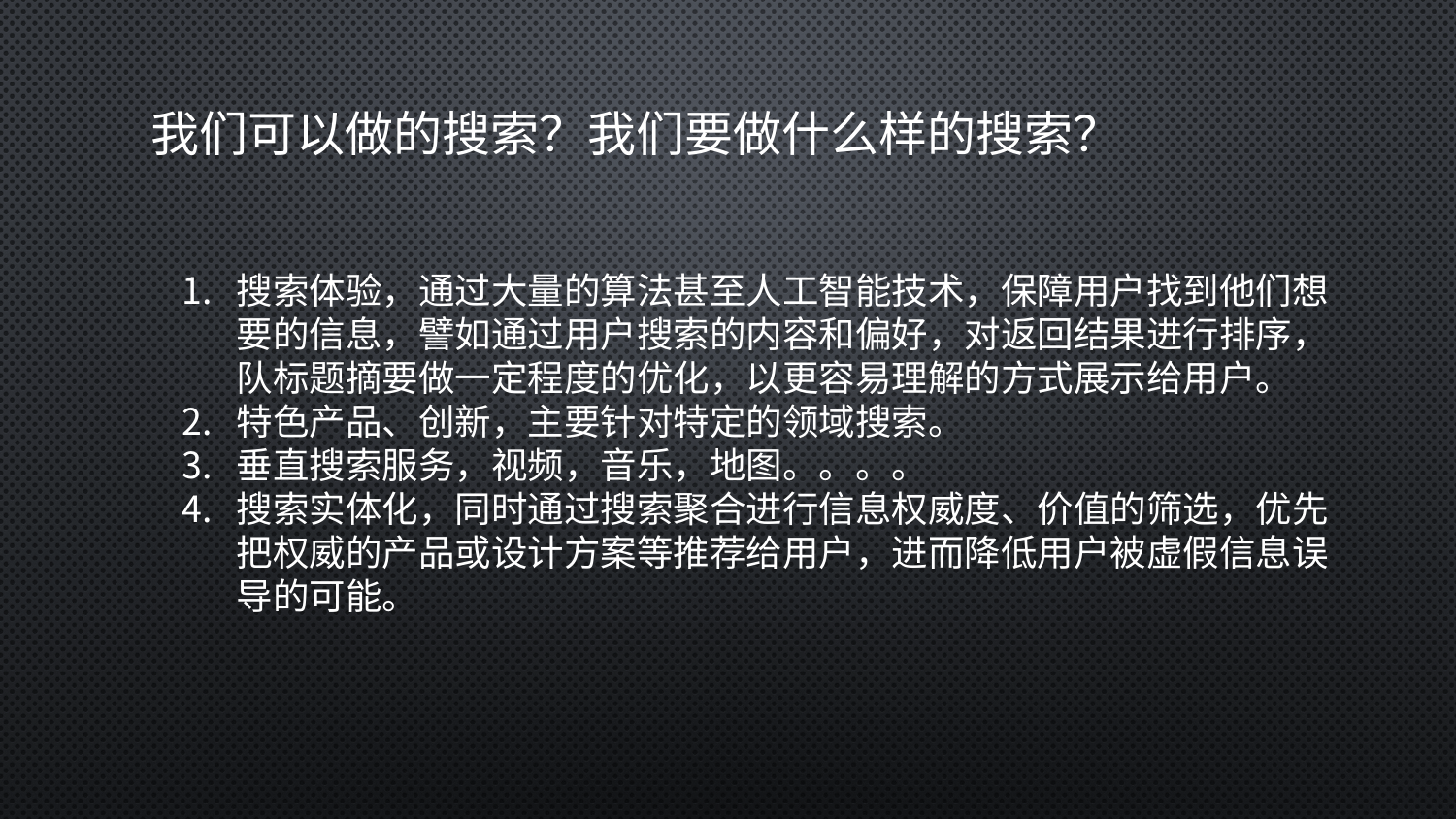

# 我们可以做的搜索？我们要做什么样的搜索？

搜索体验，通过大量的算法甚至人工智能技术，保障用户找到他们想要的信息，譬如通过用户搜索的内容和偏好，对返回结果进行排序，队标题摘要做一定程度的优化，以更容易理解的方式展示给用户。
特色产品、创新，主要针对特定的领域搜索。
垂直搜索服务，视频，音乐，地图。。。。
搜索实体化，同时通过搜索聚合进行信息权威度、价值的筛选，优先把权威的产品或设计方案等推荐给用户，进而降低用户被虚假信息误导的可能。